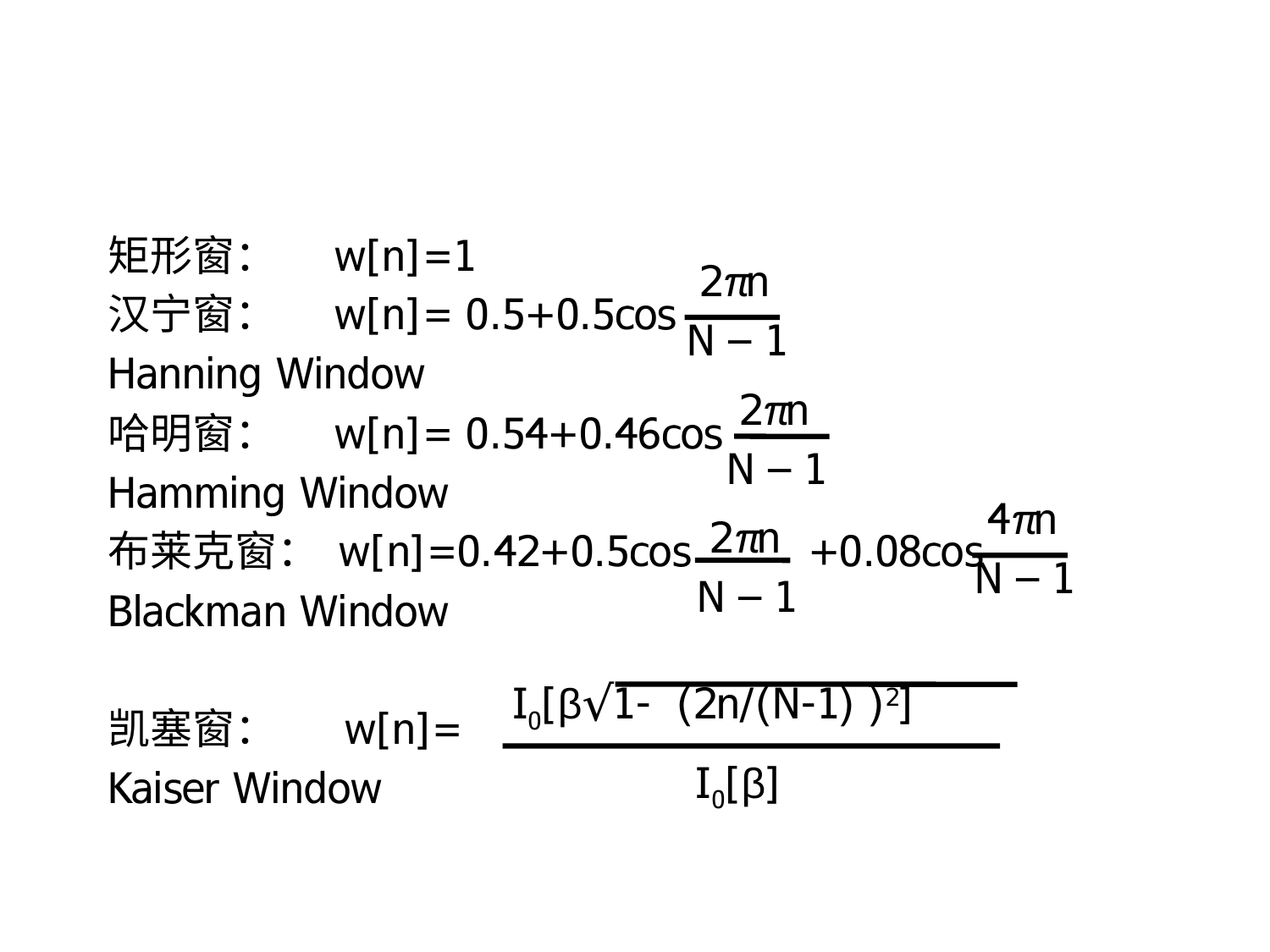

矩形窗：     w[n]=1
汉宁窗：     w[n]= 0.5+0.5cos
Hanning Window
哈明窗：     w[n]= 0.54+0.46cos
Hamming Window
布莱克窗： w[n]=0.42+0.5cos         +0.08cos
Blackman Window

凯塞窗：      w[n]=
Kaiser Window
 2πn
N – 1

 2πn
N – 1

 4πn
N – 1
 2πn
N – 1

 I0[β√1-  (2n/(N-1) )2]
               I0[β]